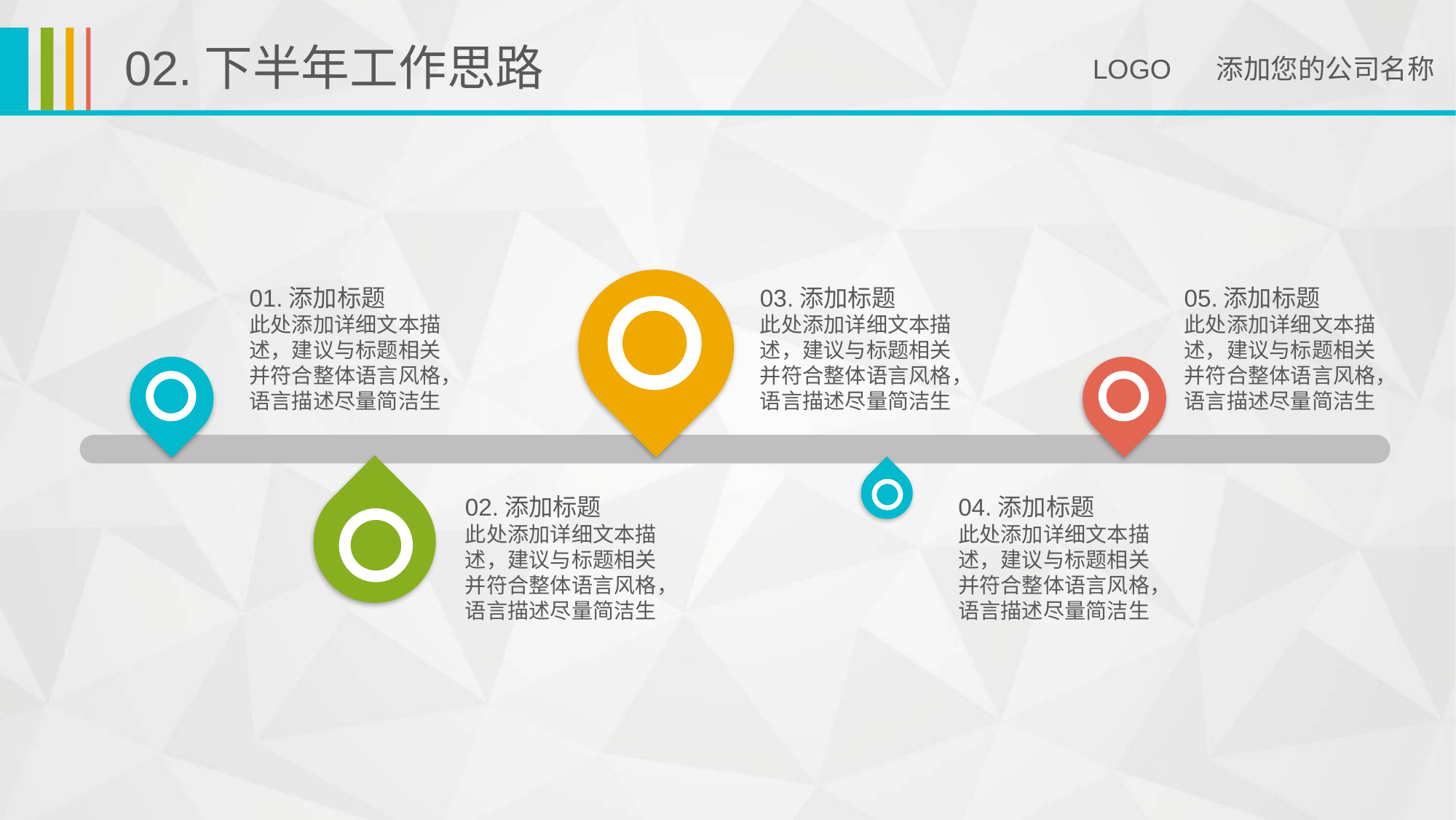

02.下半年工作思路
LOGO     添加您的公司名称

01.添加标题
此处添加详细文本描述，建议与标题相关并符合整体语言风格，语言描述尽量简洁生
03.添加标题
此处添加详细文本描述，建议与标题相关并符合整体语言风格，语言描述尽量简洁生
05.添加标题
此处添加详细文本描述，建议与标题相关并符合整体语言风格，语言描述尽量简洁生

04.添加标题
此处添加详细文本描述，建议与标题相关并符合整体语言风格，语言描述尽量简洁生
02.添加标题
此处添加详细文本描述，建议与标题相关并符合整体语言风格，语言描述尽量简洁生